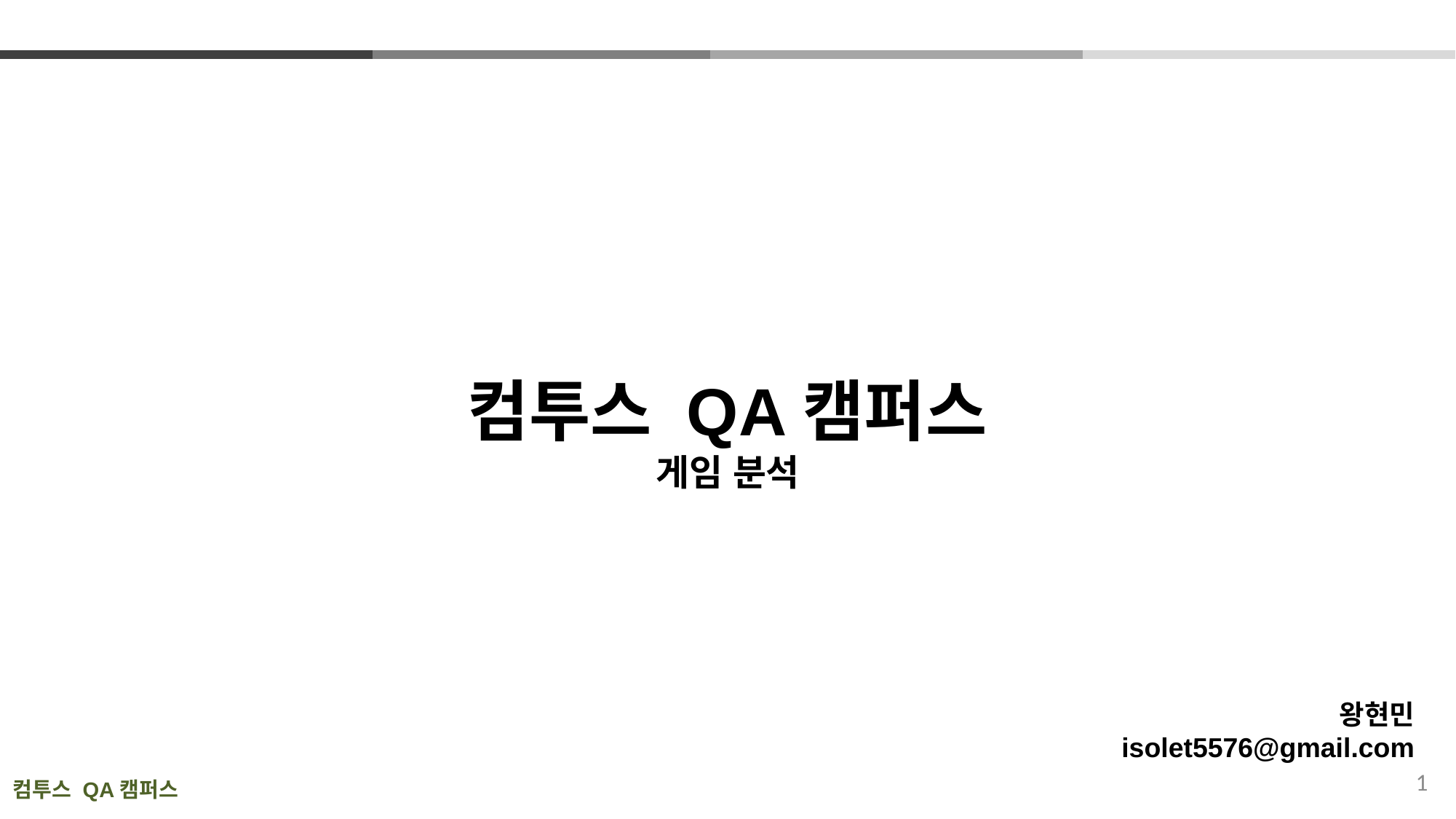

컴투스 QA캠퍼스
게임 분석
왕현민
isolet5576@gmail.com
1